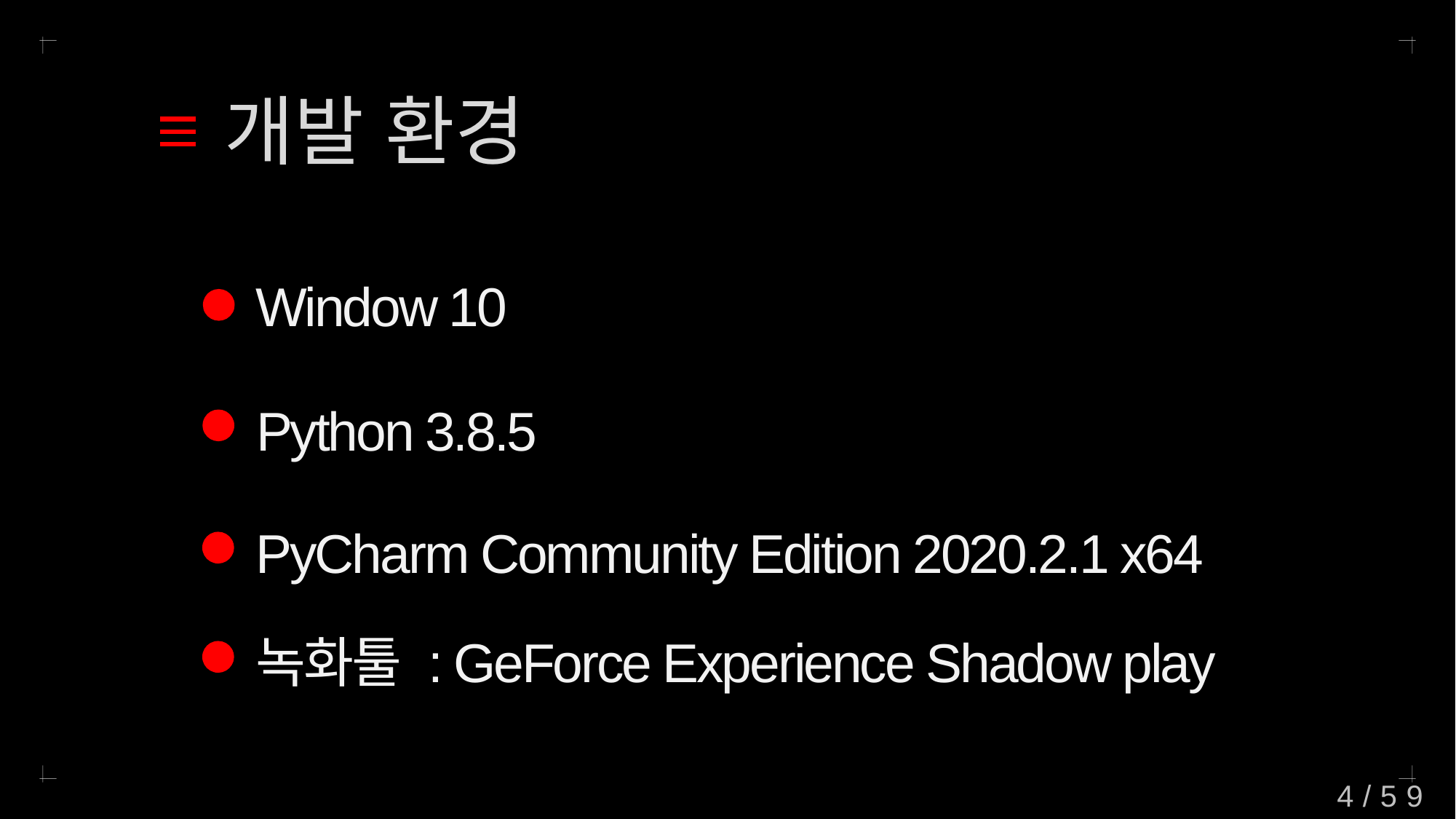

개발 환경
Window 10

Python 3.8.5

PyCharm Community Edition 2020.2.1 x64

녹화툴 : GeForce Experience Shadow play

4/59